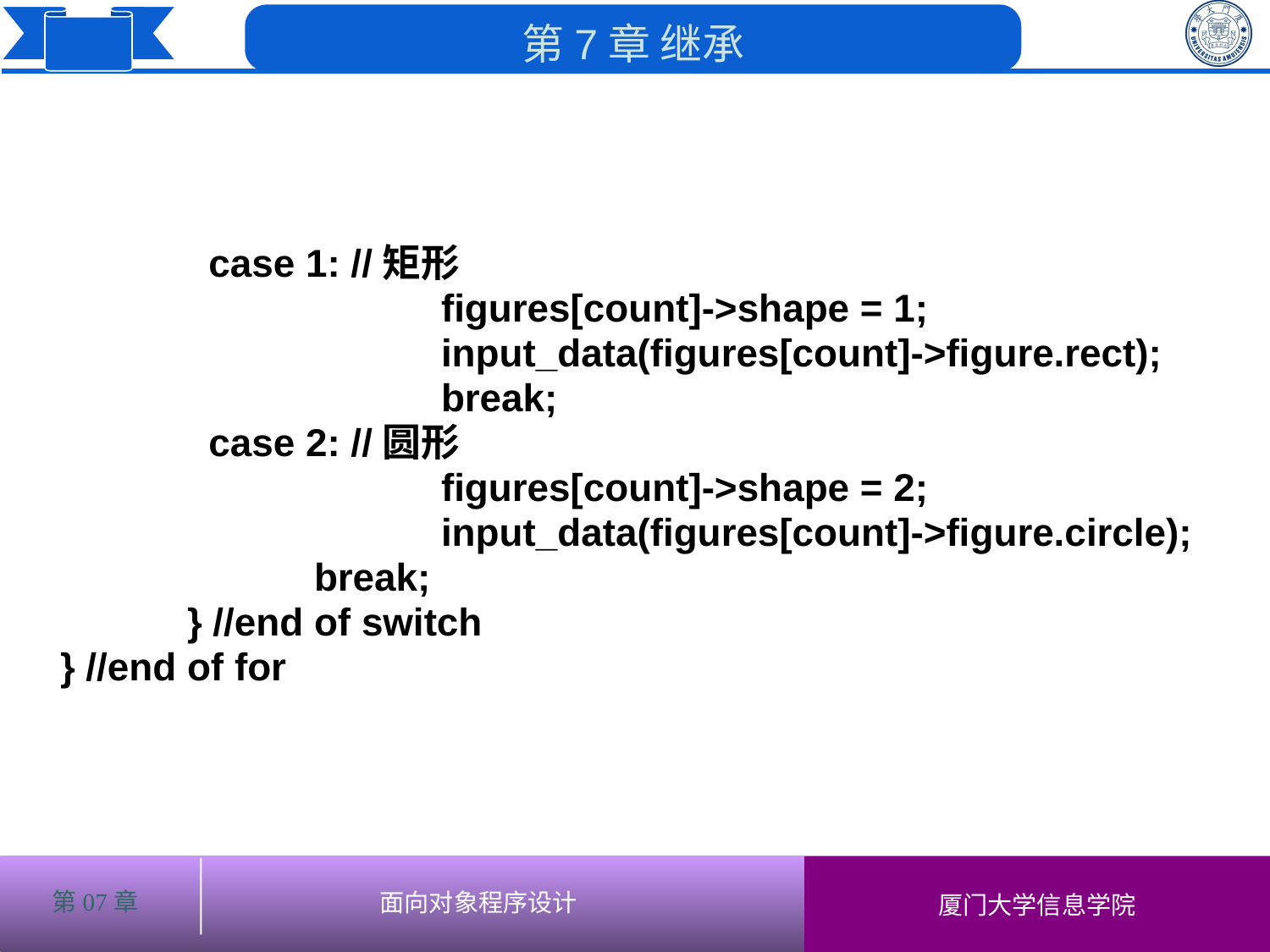

case 1: //矩形
				figures[count]->shape = 1;
				input_data(figures[count]->figure.rect);
 				break;
 		  case 2: //圆形
				figures[count]->shape = 2;
				input_data(figures[count]->figure.circle);
  	 		break;
	 	} //end of switch
	} //end of for